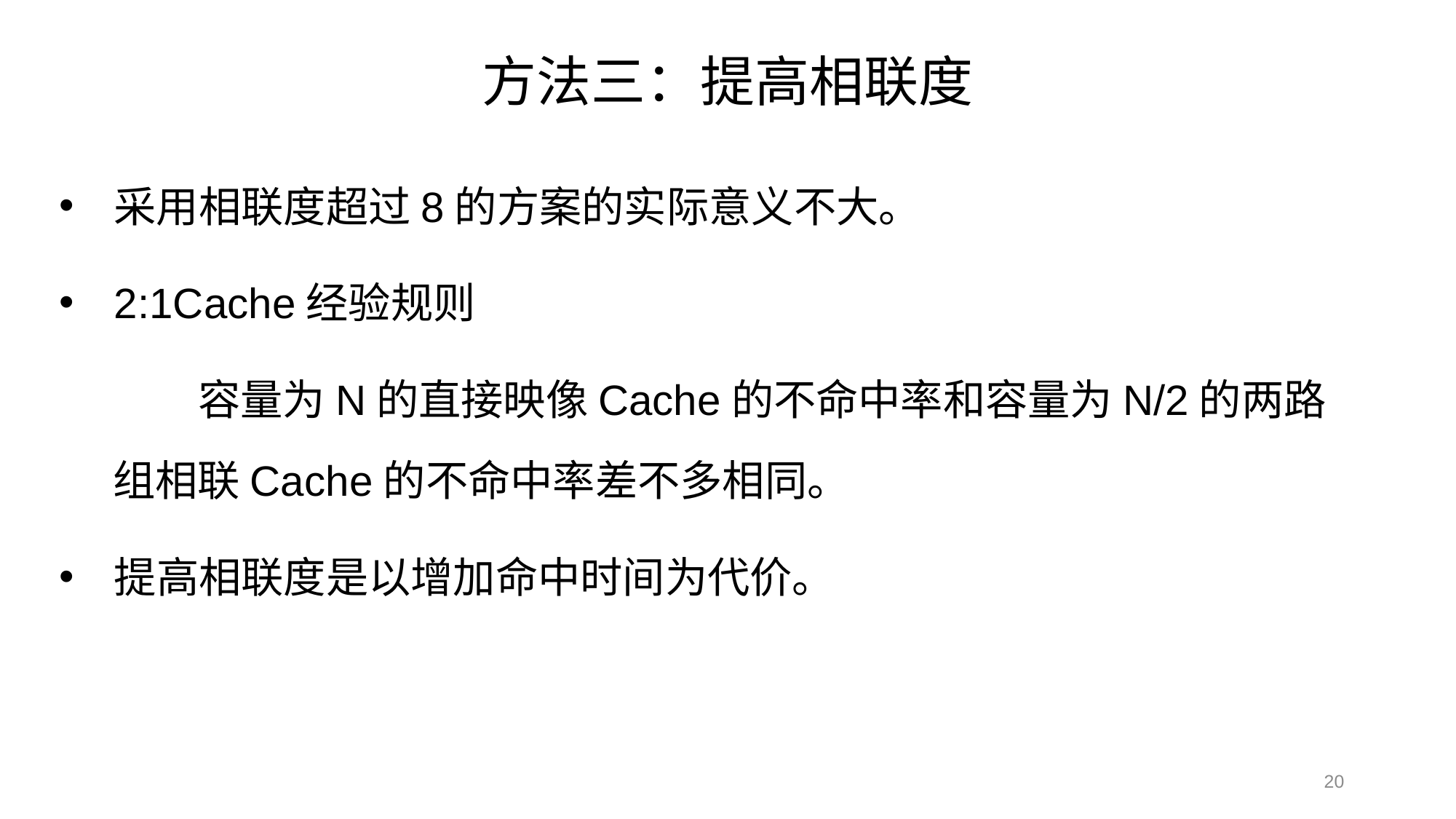

方法三：提高相联度
采用相联度超过8的方案的实际意义不大。
2:1Cache经验规则
容量为N的直接映像Cache的不命中率和容量为N/2的两路组相联Cache的不命中率差不多相同。
提高相联度是以增加命中时间为代价。

20